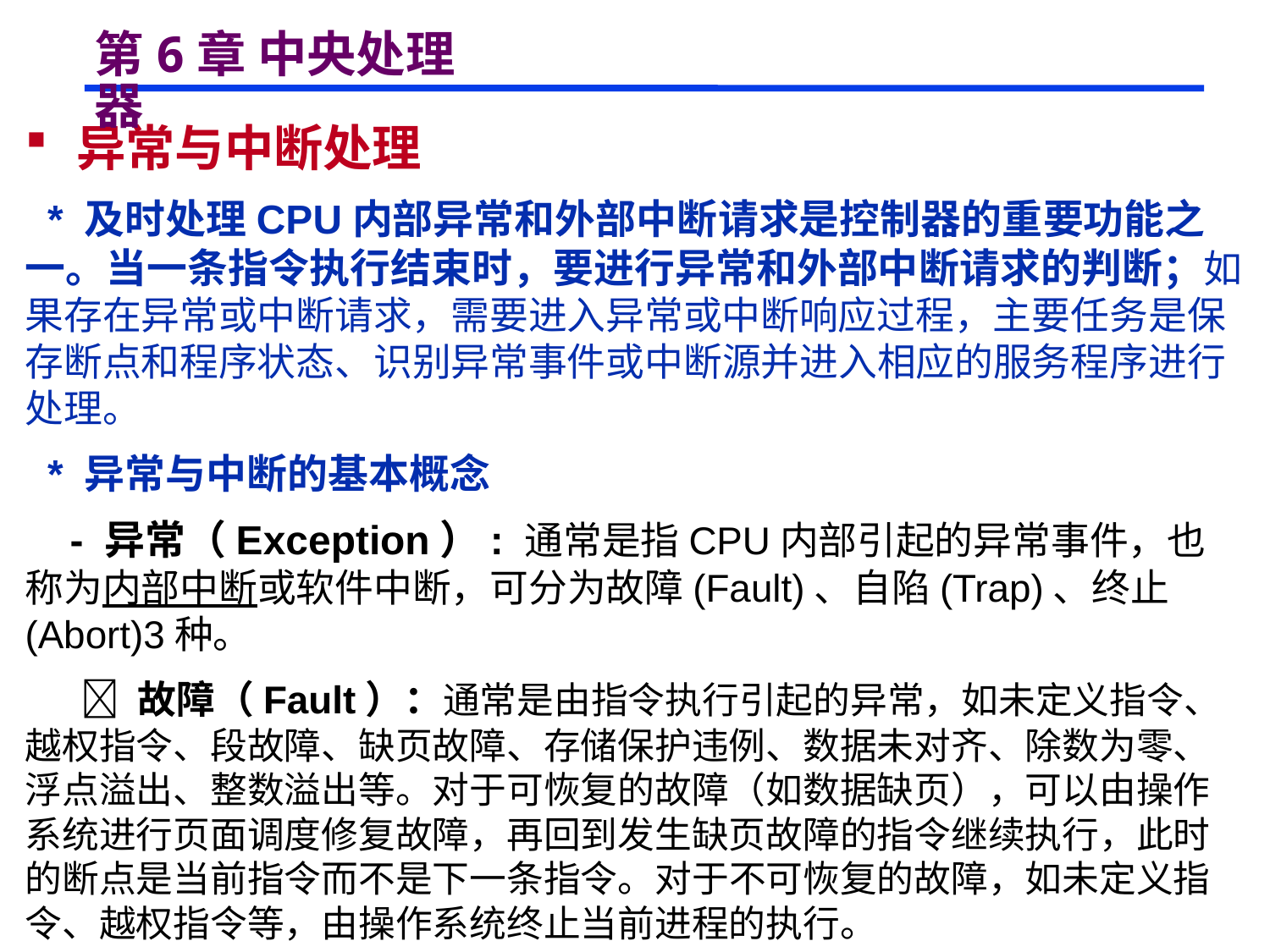

# 第6章 中央处理器
 异常与中断处理
  * 及时处理CPU内部异常和外部中断请求是控制器的重要功能之一。当一条指令执行结束时，要进行异常和外部中断请求的判断；如果存在异常或中断请求，需要进入异常或中断响应过程，主要任务是保存断点和程序状态、识别异常事件或中断源并进入相应的服务程序进行处理。
  * 异常与中断的基本概念
    - 异常（Exception）: 通常是指CPU内部引起的异常事件，也称为内部中断或软件中断，可分为故障(Fault)、自陷(Trap)、终止(Abort)3种。
      • 故障（Fault）：通常是由指令执行引起的异常，如未定义指令、越权指令、段故障、缺页故障、存储保护违例、数据未对齐、除数为零、浮点溢出、整数溢出等。对于可恢复的故障（如数据缺页），可以由操作系统进行页面调度修复故障，再回到发生缺页故障的指令继续执行，此时的断点是当前指令而不是下一条指令。对于不可恢复的故障，如未定义指令、越权指令等，由操作系统终止当前进程的执行。